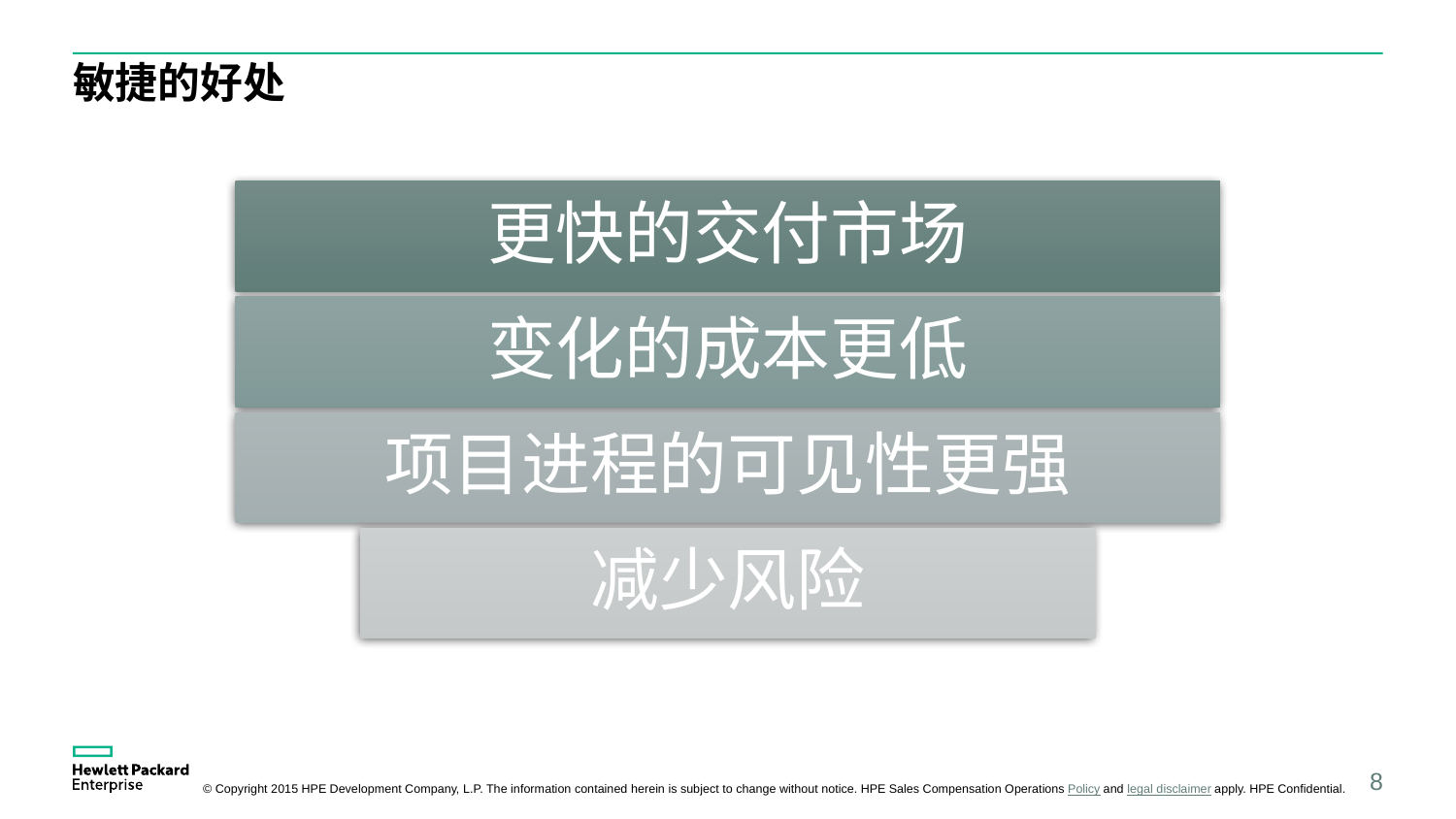

# 敏捷的好处
更快的交付市场
变化的成本更低
项目进程的可见性更强
减少风险
8